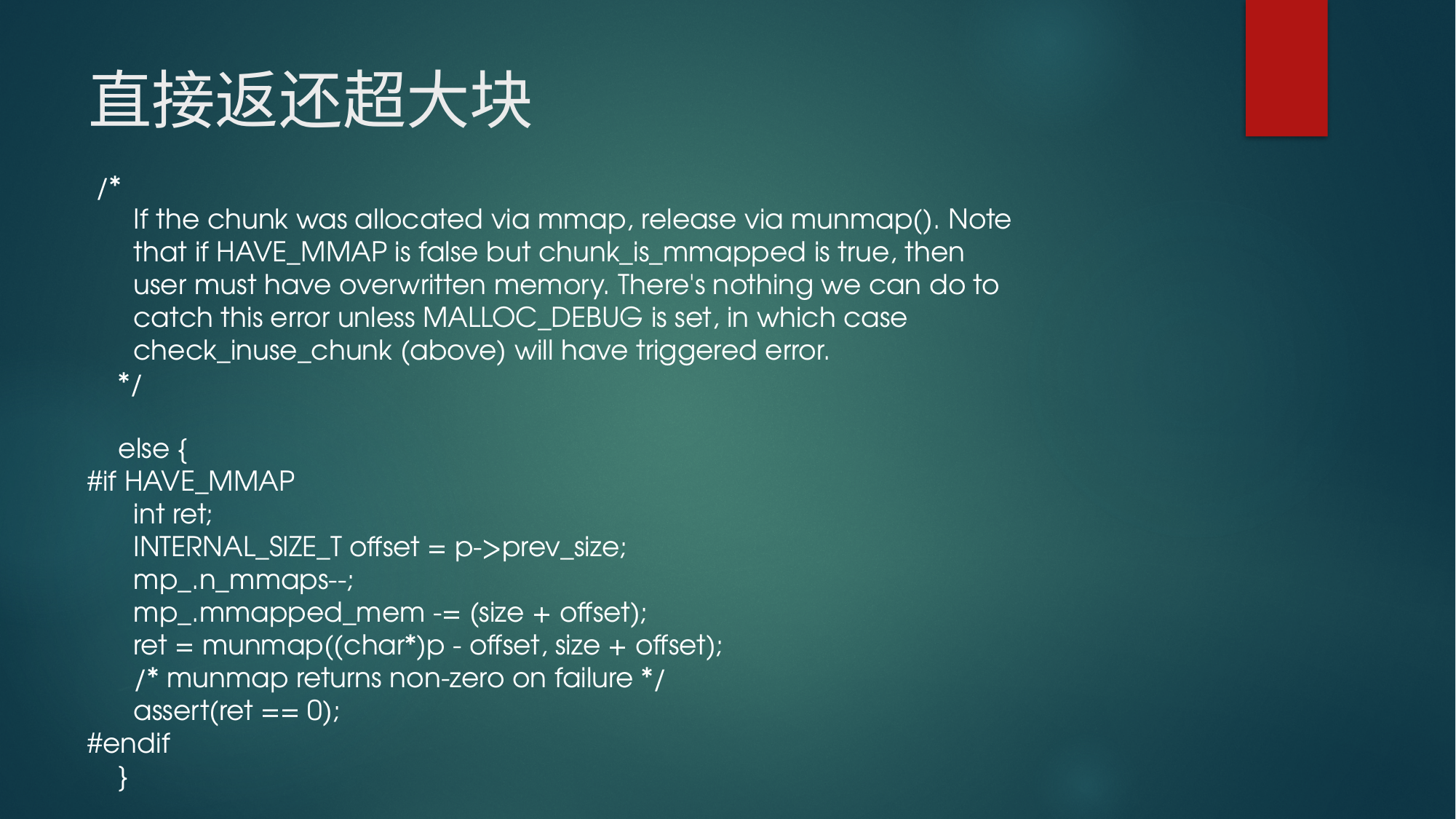

# 直接返还超大块
 /*
      If the chunk was allocated via mmap, release via munmap(). Note
      that if HAVE_MMAP is false but chunk_is_mmapped is true, then
      user must have overwritten memory. There's nothing we can do to
      catch this error unless MALLOC_DEBUG is set, in which case
      check_inuse_chunk (above) will have triggered error.
    */

    else {
#if HAVE_MMAP
      int ret;
      INTERNAL_SIZE_T offset = p->prev_size;
      mp_.n_mmaps--;
      mp_.mmapped_mem -= (size + offset);
      ret = munmap((char*)p - offset, size + offset);
      /* munmap returns non-zero on failure */
      assert(ret == 0);
#endif
    }